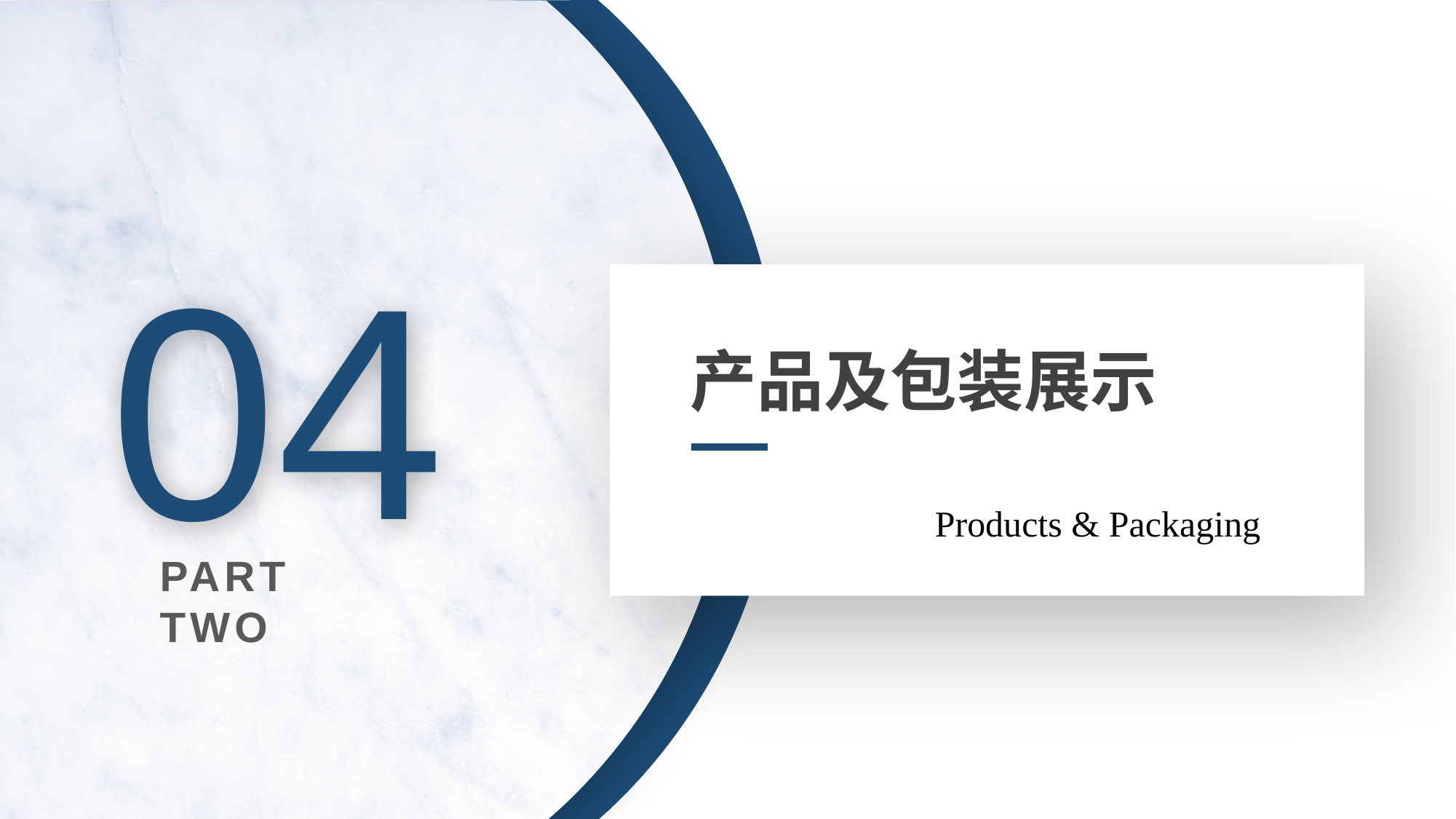

04

产品及包装展示
Products & Packaging
PART TWO